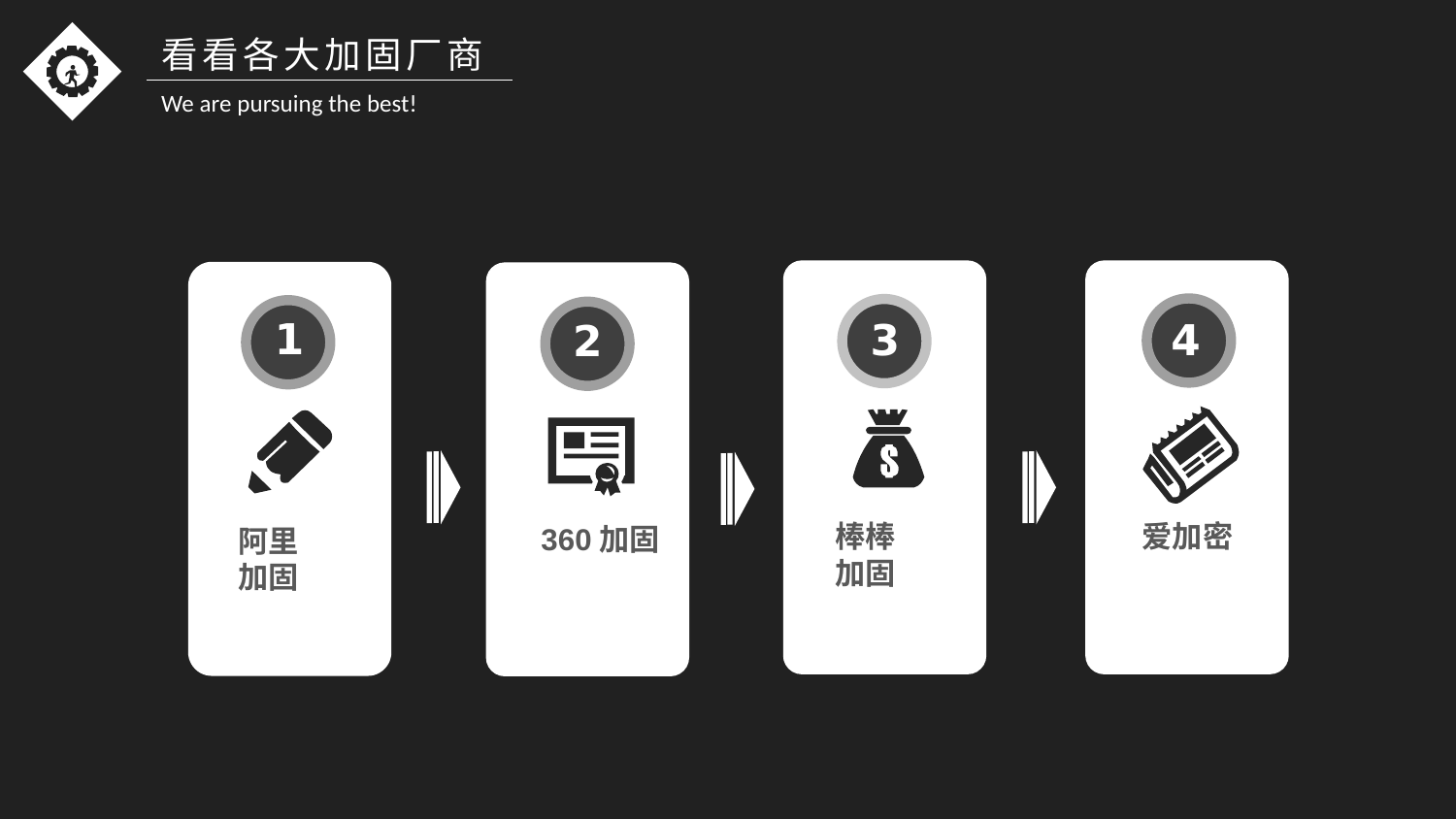

看看各大加固厂商

We are pursuing the best!

1
4
3
2

棒棒
加固
爱加密
360加固
阿里
加固